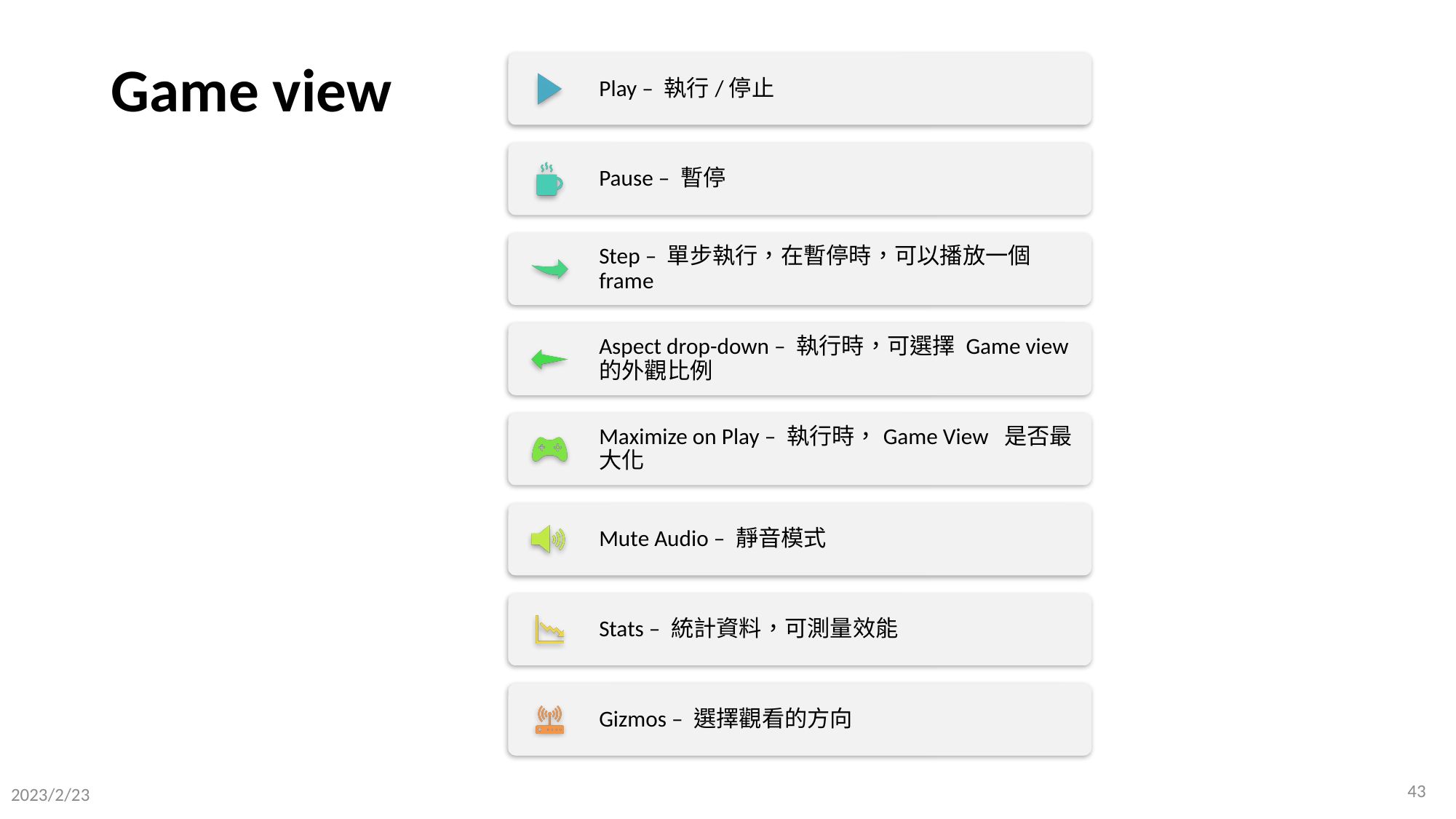

# Game view
Play – 執行/停止
Pause – 暫停
Step – 單步執行，在暫停時，可以播放一個frame
Aspect drop-down – 執行時，可選擇 Game view的外觀比例
Maximize on Play – 執行時，Game View  是否最大化
Mute Audio – 靜音模式
Stats – 統計資料，可測量效能
Gizmos – 選擇觀看的方向
43
2023/2/23